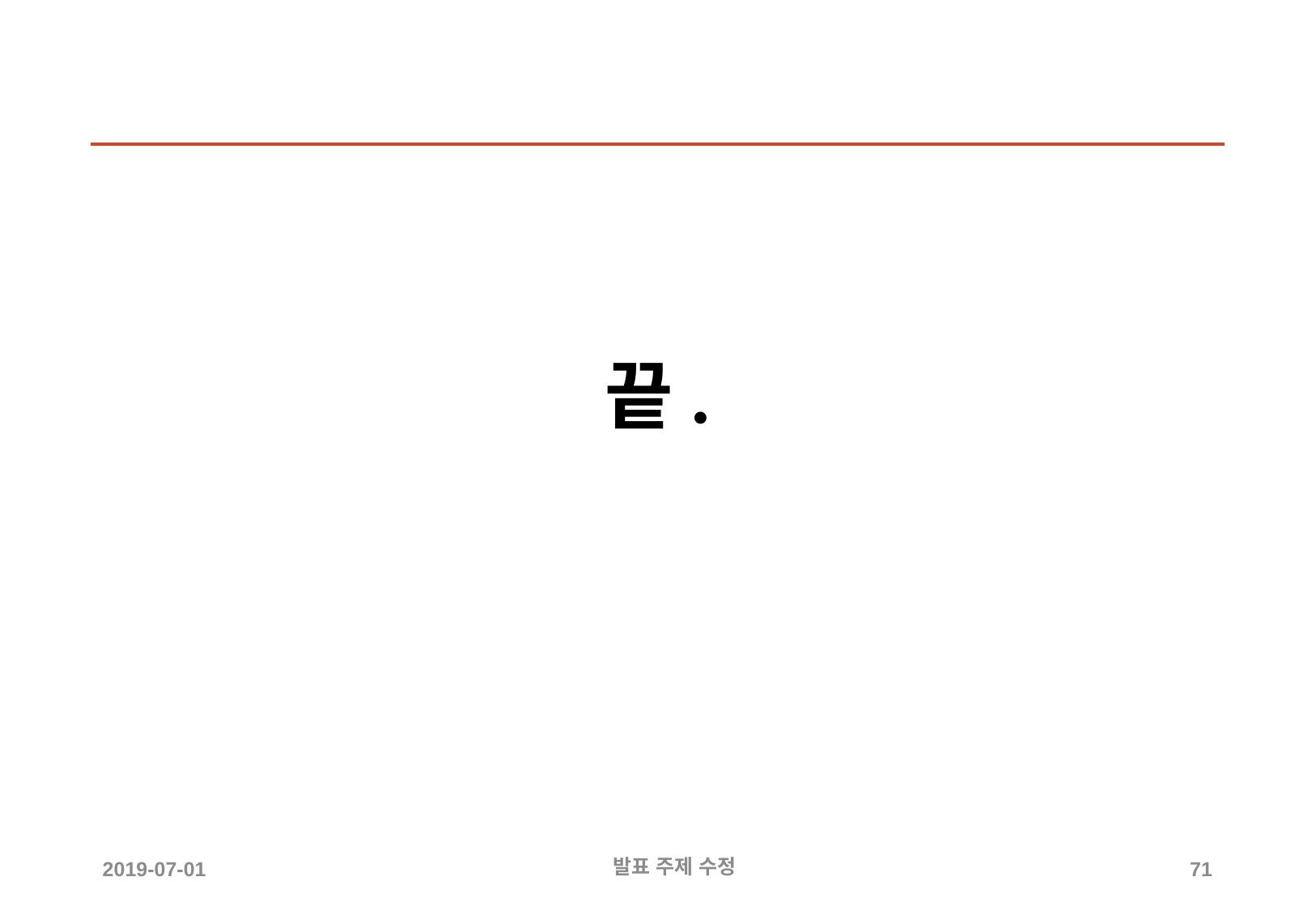

# 끝.
2019-07-01
발표 주제 수정
71